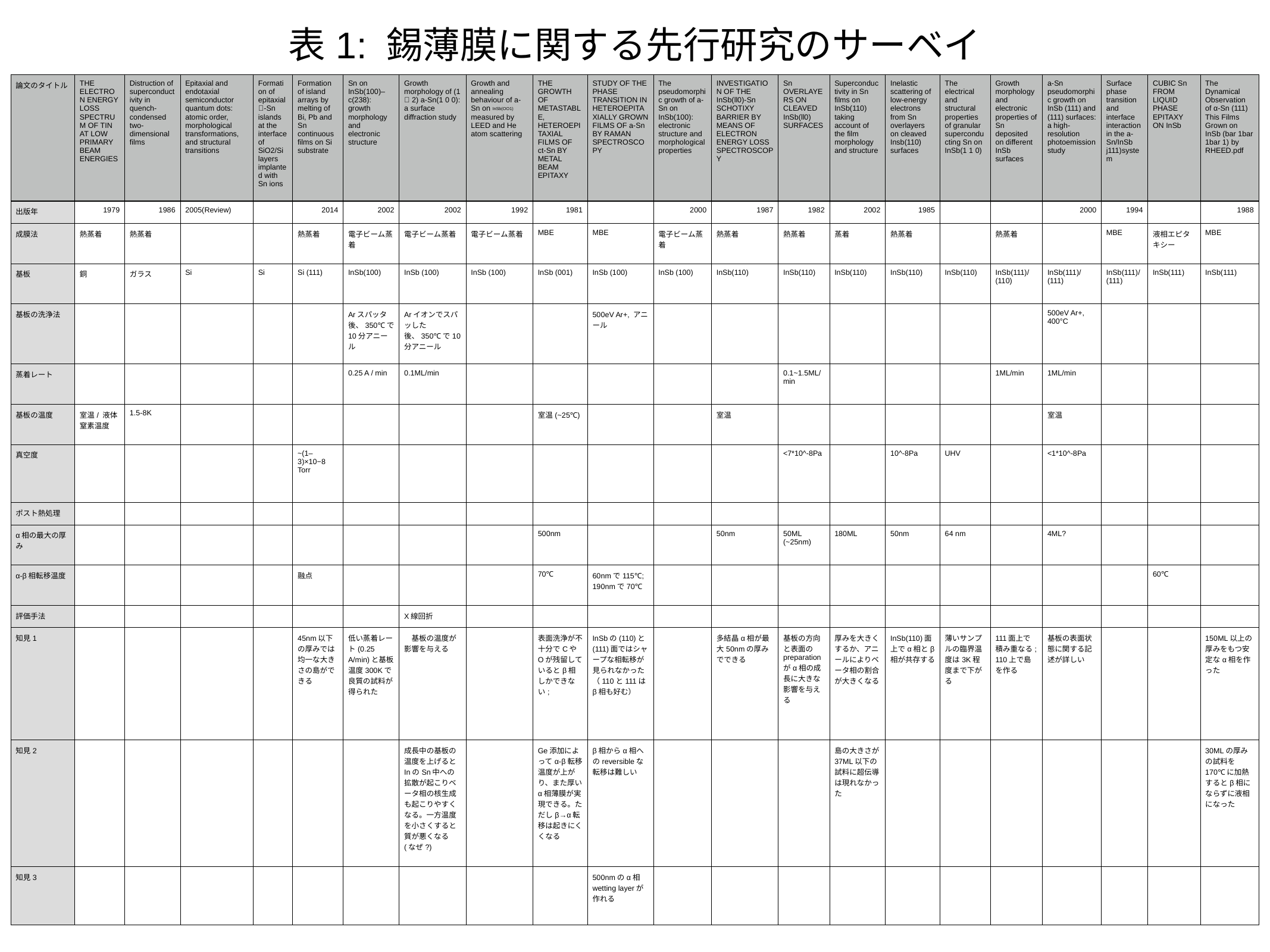

| 表1: 錫薄膜に関する先行研究のサーベイ |  |  |  |  |  |  |  |  |  |  |  |  |  |  |  |  |  |  |  |  |  |
| --- | --- | --- | --- | --- | --- | --- | --- | --- | --- | --- | --- | --- | --- | --- | --- | --- | --- | --- | --- | --- | --- |
| 論文のタイトル | THE ELECTRON ENERGY LOSS SPECTRUM OF TIN AT LOW PRIMARY BEAM ENERGIES | Distruction of superconductivity in quench-condensed two-dimensional films | Epitaxial and endotaxial semiconductor quantum dots: atomic order, morphological transformations, and structural transitions | Formation of epitaxial 􏰀-Sn islands at the interface of SiO2/Si layers implanted with Sn ions | Formation of island arrays by melting of Bi, Pb and Sn continuous films on Si substrate | Sn on InSb(100)–c(238): growth morphology and electronic structure | Growth morphology of (1 􏰕 2) a-Sn(1 0 0): a surface diffraction study | Growth and annealing behaviour of a-Sn on InSb(OO1) measured by LEED and He atom scattering | THE GROWTH OF METASTABLE, HETEROEPITAXIAL FILMS OF ct-Sn BY METAL BEAM EPITAXY | STUDY OF THE PHASE TRANSITION IN HETEROEPITAXIALLY GROWN FILMS OF a-Sn BY RAMAN SPECTROSCOPY | The pseudomorphic growth of a-Sn on InSb(100): electronic structure and morphological properties | INVESTIGATION OF THE InSb(ll0)-Sn SCHOTIXY BARRIER BY MEANS OF ELECTRON ENERGY LOSS SPECTROSCOPY | Sn OVERLAYERS ON CLEAVED InSb(ll0) SURFACES | Superconductivity in Sn films on InSb(110) taking account of the film morphology and structure | Inelastic scattering of low-energy electrons from Sn overlayers on cleaved Insb(110) surfaces | The electrical and structural properties of granular superconducting Sn on InSb(1 1 0) | Growth morphology and electronic properties of Sn deposited on different InSb surfaces | a-Sn pseudomorphic growth on InSb (111) and (111) surfaces: a high-resolution photoemission study | Surface phase transition and interface interaction in the a-Sn/InSb j111)system | CUBIC Sn FROM LIQUID PHASE EPITAXY ON InSb | The Dynamical Observation of α-Sn (111) This Films Grown on InSb (bar 1bar 1bar 1) by RHEED.pdf |
| 出版年 | 1979 | 1986 | 2005(Review) |  | 2014 | 2002 | 2002 | 1992 | 1981 |  | 2000 | 1987 | 1982 | 2002 | 1985 |  |  | 2000 | 1994 |  | 1988 |
| 成膜法 | 熱蒸着 | 熱蒸着 |  |  | 熱蒸着 | 電子ビーム蒸着 | 電子ビーム蒸着 | 電子ビーム蒸着 | MBE | MBE | 電子ビーム蒸着 | 熱蒸着 | 熱蒸着 | 蒸着 | 熱蒸着 |  | 熱蒸着 |  | MBE | 液相エピタキシー | MBE |
| 基板 | 銅 | ガラス | Si | Si | Si (111) | InSb(100) | InSb (100) | InSb (100) | InSb (001) | InSb (100) | InSb (100) | InSb(110) | InSb(110) | InSb(110) | InSb(110) | InSb(110) | InSb(111)/(110) | InSb(111)/(111) | InSb(111)/(111) | InSb(111) | InSb(111) |
| 基板の洗浄法 |  |  |  |  |  | Arスパッタ後、350℃で10分アニール | Arイオンでスパッした後、350℃で10分アニール |  |  | 500eV Ar+, アニール |  |  |  |  |  |  |  | 500eV Ar+, 400°C |  |  |  |
| 蒸着レート |  |  |  |  |  | 0.25 A / min | 0.1ML/min |  |  |  |  |  | 0.1~1.5ML/min |  |  |  | 1ML/min | 1ML/min |  |  |  |
| 基板の温度 | 室温/ 液体窒素温度 | 1.5-8K |  |  |  |  |  |  | 室温(~25℃) |  |  | 室温 |  |  |  |  |  | 室温 |  |  |  |
| 真空度 |  |  |  |  | ~(1–3)×10−8 Torr |  |  |  |  |  |  |  | <7\*10^-8Pa |  | 10^-8Pa | UHV |  | <1\*10^-8Pa |  |  |  |
| ポスト熱処理 |  |  |  |  |  |  |  |  |  |  |  |  |  |  |  |  |  |  |  |  |  |
| α相の最大の厚み |  |  |  |  |  |  |  |  | 500nm |  |  | 50nm | 50ML (~25nm) | 180ML | 50nm | 64 nm |  | 4ML? |  |  |  |
| α-β相転移温度 |  |  |  |  | 融点 |  |  |  | 70℃ | 60nmで115℃; 190nmで70℃ |  |  |  |  |  |  |  |  |  | 60℃ |  |
| 評価手法 |  |  |  |  |  |  | X線回折 |  |  |  |  |  |  |  |  |  |  |  |  |  |  |
| 知見1 |  |  |  |  | 45nm以下の厚みでは均一な大きさの島ができる | 低い蒸着レート(0.25 A/min)と基板温度300Kで良質の試料が得られた | 基板の温度が影響を与える |  | 表面洗浄が不十分でCやOが残留しているとβ相しかできない; | InSbの(110)と(111)面ではシャープな相転移が見られなかった（110と111はβ相も好む） |  | 多結晶α相が最大50nmの厚みでできる | 基板の方向と表面のpreparationがα相の成長に大きな影響を与える | 厚みを大きくするか、アニールによりベータ相の割合が大きくなる | InSb(110)面上でα相とβ相が共存する | 薄いサンプルの臨界温度は3K程度まで下がる | 111面上で積み重なる; 110上で島を作る | 基板の表面状態に関する記述が詳しい |  |  | 150ML以上の厚みをもつ安定なα相を作った |
| 知見2 |  |  |  |  |  |  | 成長中の基板の温度を上げるとInのSn中への拡散が起こりベータ相の核生成も起こりやすくなる。一方温度を小さくすると質が悪くなる(なぜ?) |  | Ge添加によってα-β転移温度が上がり、また厚いα相薄膜が実現できる。ただしβ→α転移は起きにくくなる | β相からα相へのreversibleな転移は難しい |  |  |  | 島の大きさが37ML以下の試料に超伝導は現れなかった |  |  |  |  |  |  | 30MLの厚みの試料を170℃に加熱するとβ相にならずに液相になった |
| 知見3 |  |  |  |  |  |  |  |  |  | 500nmのα相wetting layerが作れる |  |  |  |  |  |  |  |  |  |  |  |